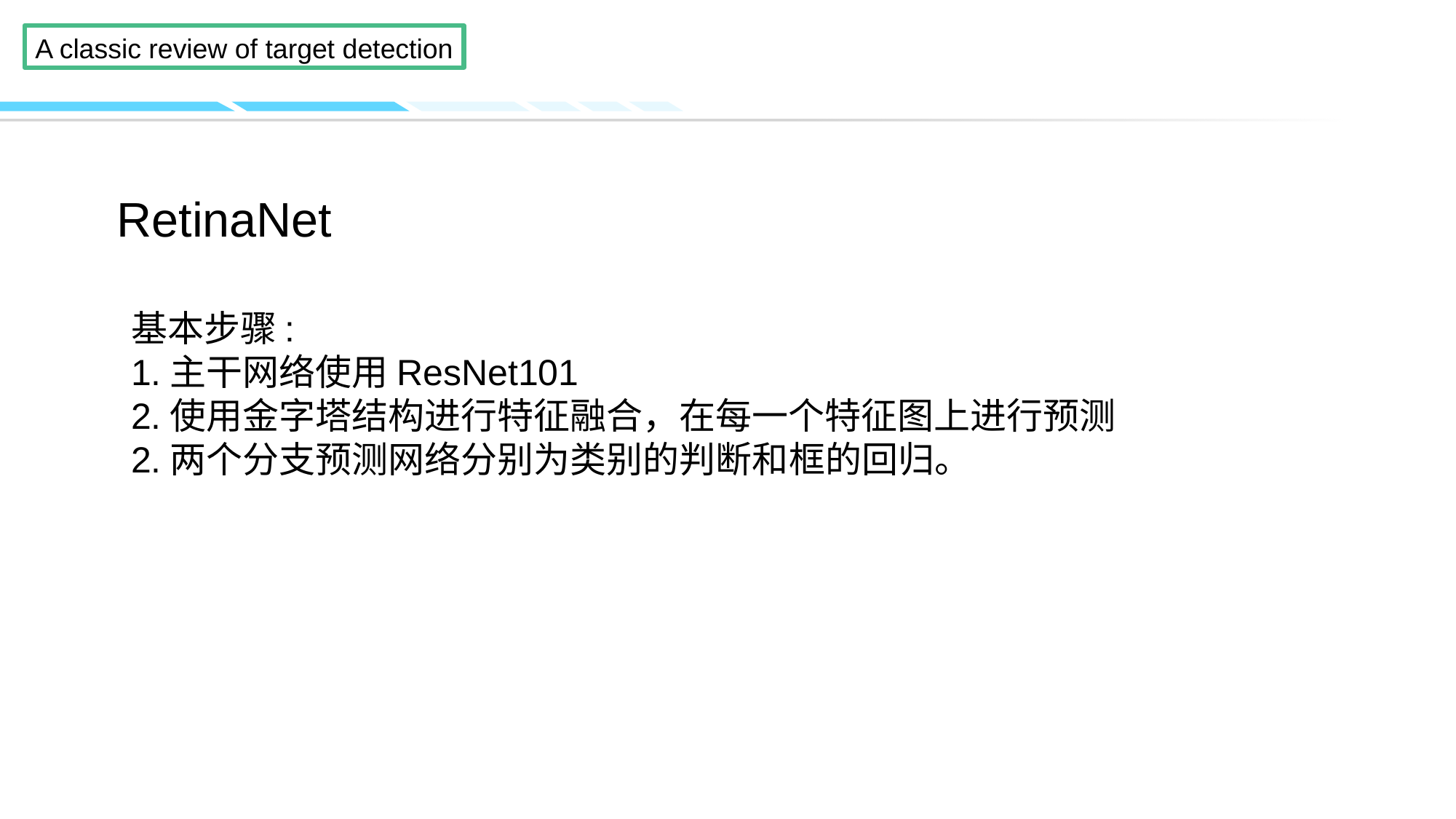

RetinaNet
基本步骤:
1.主干网络使用ResNet101
2.使用金字塔结构进行特征融合，在每一个特征图上进行预测
2.两个分支预测网络分别为类别的判断和框的回归。